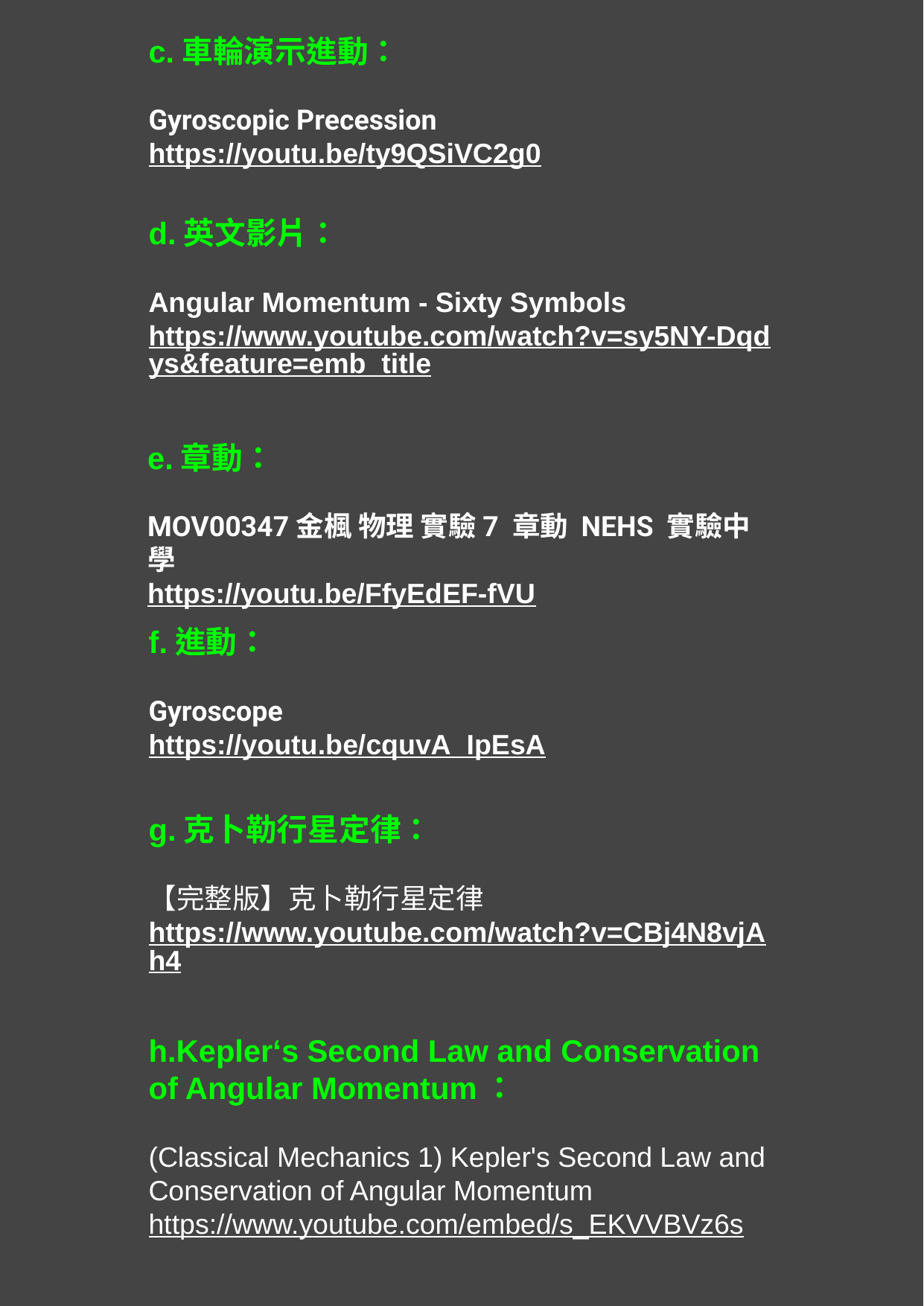

c.車輪演示進動：

Gyroscopic Precession
https://youtu.be/ty9QSiVC2g0
d.英文影片：

Angular Momentum - Sixty Symbols
https://www.youtube.com/watch?v=sy5NY-Dqdys&feature=emb_title
e.章動：

MOV00347金楓 物理 實驗7 章動 NEHS 實驗中學
https://youtu.be/FfyEdEF-fVU
f.進動：

Gyroscope
https://youtu.be/cquvA_IpEsA
g.克卜勒行星定律：

【完整版】克卜勒行星定律
https://www.youtube.com/watch?v=CBj4N8vjAh4
h.Kepler‘s Second Law and Conservation of Angular Momentum：

(Classical Mechanics 1) Kepler's Second Law and Conservation of Angular Momentum
https://www.youtube.com/embed/s_EKVVBVz6s